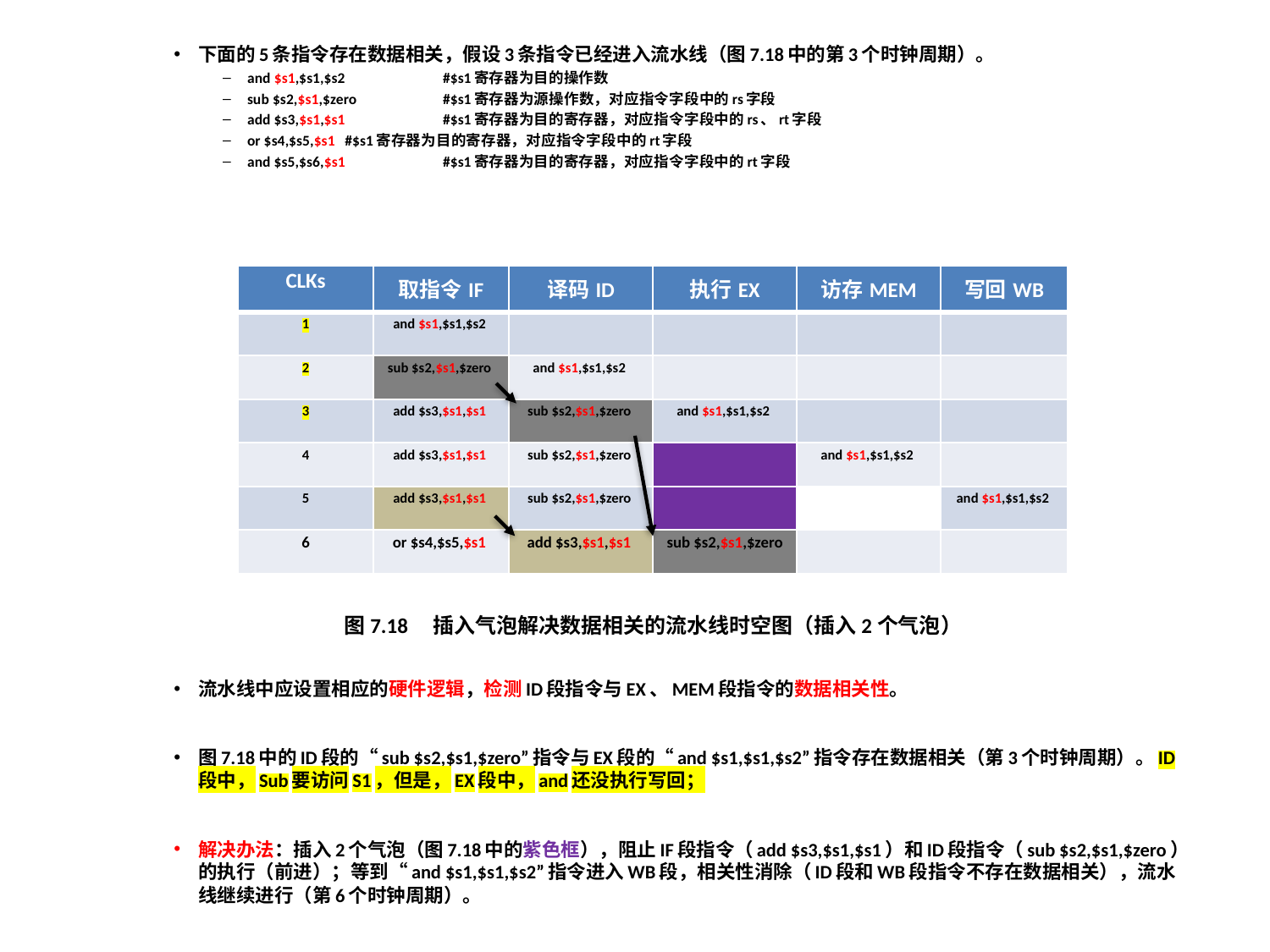

下面的5条指令存在数据相关，假设3条指令已经进入流水线（图7.18中的第3个时钟周期）。
and $s1,$s1,$s2                      	#$s1寄存器为目的操作数
sub $s2,$s1,$zero 		#$s1寄存器为源操作数，对应指令字段中的rs字段
add $s3,$s1,$s1 		#$s1寄存器为目的寄存器，对应指令字段中的rs、rt字段
or $s4,$s5,$s1 		#$s1寄存器为目的寄存器，对应指令字段中的rt字段
and $s5,$s6,$s1 		#$s1寄存器为目的寄存器，对应指令字段中的rt字段

流水线中应设置相应的硬件逻辑，检测ID段指令与EX、MEM段指令的数据相关性。

图7.18中的ID段的“sub $s2,$s1,$zero”指令与EX段的“and $s1,$s1,$s2”指令存在数据相关（第3个时钟周期）。ID段中，Sub要访问S1，但是，EX段中，and还没执行写回；

解决办法：插入2个气泡（图7.18中的紫色框），阻止IF段指令（add $s3,$s1,$s1）和ID段指令（sub $s2,$s1,$zero）的执行（前进）；等到“and $s1,$s1,$s2”指令进入WB段，相关性消除（ID段和WB段指令不存在数据相关），流水线继续进行（第6个时钟周期）。

| CLKs | 取指令IF | 译码ID | 执行EX | 访存MEM | 写回WB |
| --- | --- | --- | --- | --- | --- |
| 1 | and $s1,$s1,$s2 |  |  |  |  |
| 2 | sub $s2,$s1,$zero | and $s1,$s1,$s2 |  |  |  |
| 3 | add $s3,$s1,$s1 | sub $s2,$s1,$zero | and $s1,$s1,$s2 |  |  |
| 4 | add $s3,$s1,$s1 | sub $s2,$s1,$zero |  | and $s1,$s1,$s2 |  |
| 5 | add $s3,$s1,$s1 | sub $s2,$s1,$zero |  |  | and $s1,$s1,$s2 |
| 6 | or $s4,$s5,$s1 | add $s3,$s1,$s1 | sub $s2,$s1,$zero |  |  |
图7.18    插入气泡解决数据相关的流水线时空图（插入2个气泡）